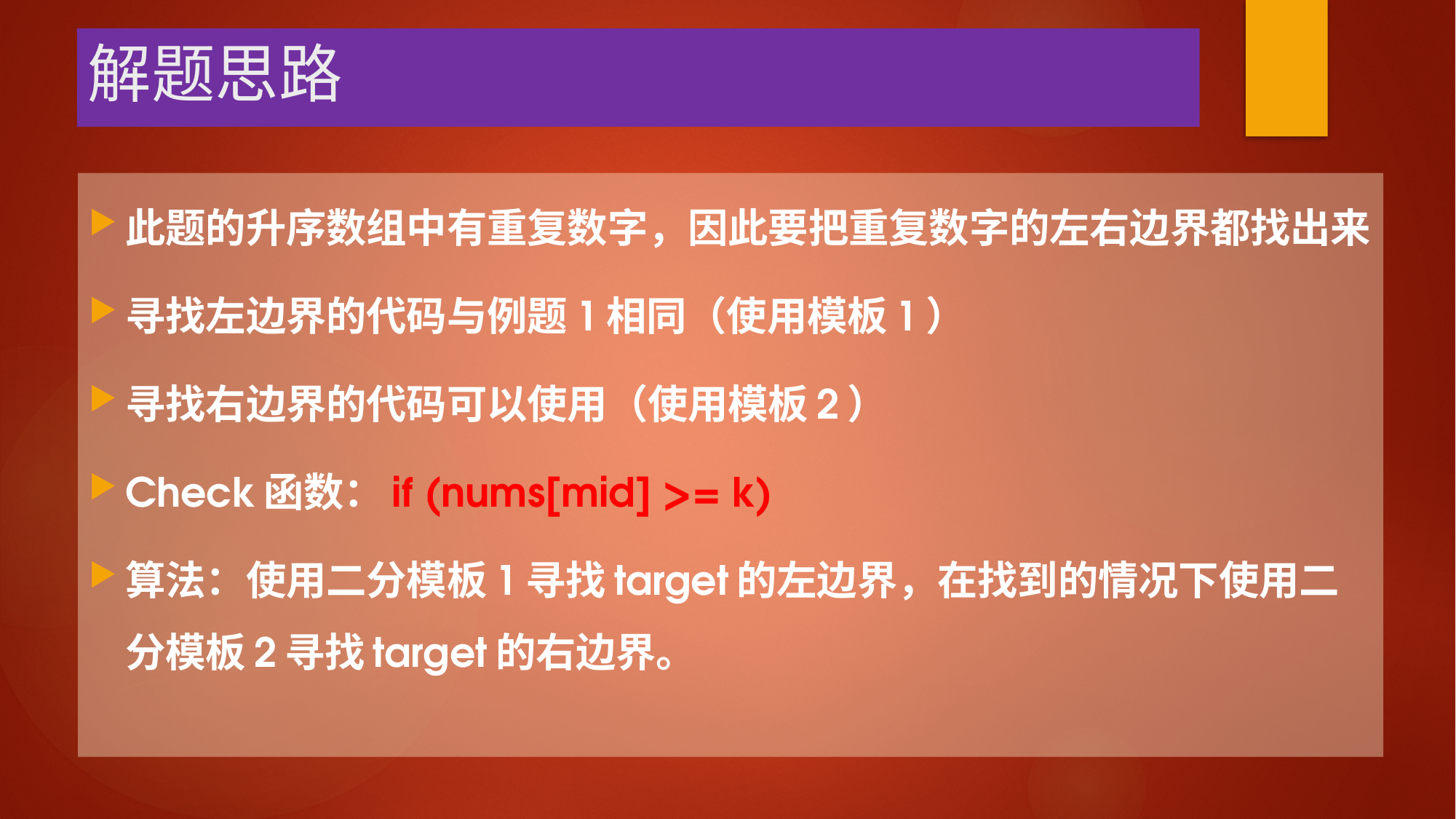

# 解题思路
此题的升序数组中有重复数字，因此要把重复数字的左右边界都找出来
寻找左边界的代码与例题1相同（使用模板1）
寻找右边界的代码可以使用（使用模板2）
Check函数：if (nums[mid] >= k)
算法：使用二分模板1寻找target的左边界，在找到的情况下使用二分模板2寻找target的右边界。